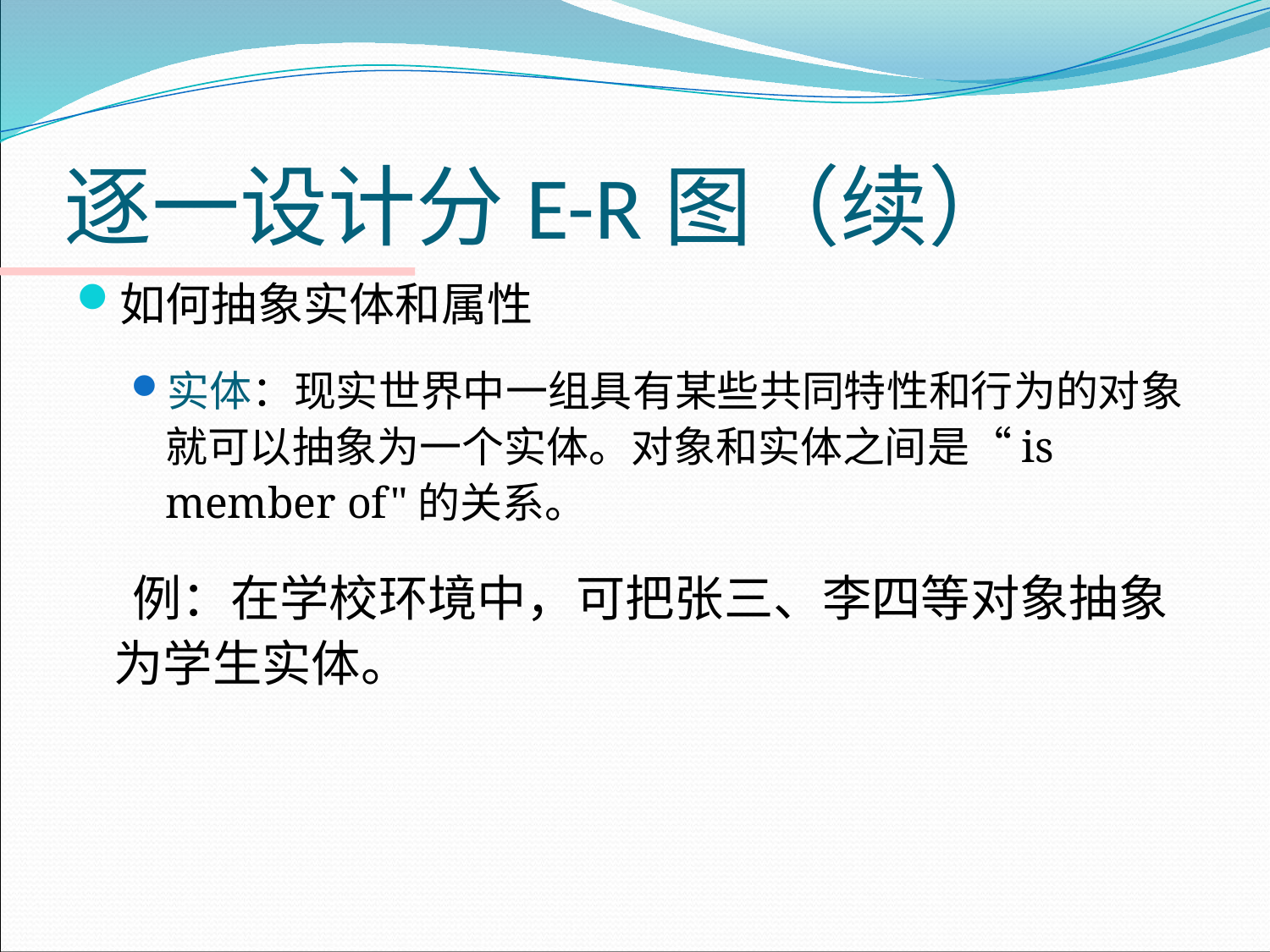

# 逐一设计分E-R图（续）
如何抽象实体和属性
实体：现实世界中一组具有某些共同特性和行为的对象就可以抽象为一个实体。对象和实体之间是“is member of"的关系。
    例：在学校环境中，可把张三、李四等对象抽象为学生实体。

717